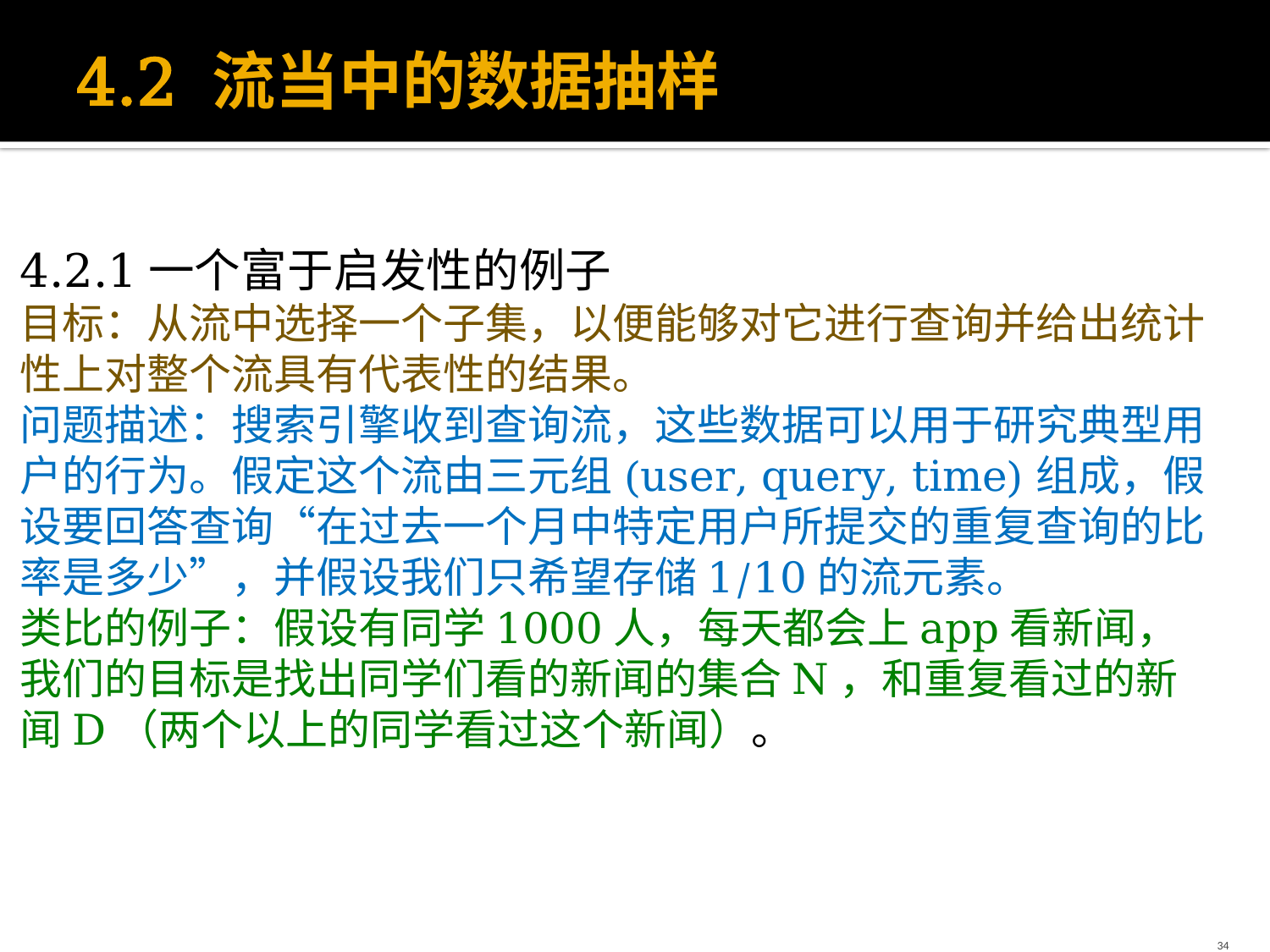

# 4.2 流当中的数据抽样
4.2.1一个富于启发性的例子
目标：从流中选择一个子集，以便能够对它进行查询并给出统计性上对整个流具有代表性的结果。
问题描述：搜索引擎收到查询流，这些数据可以用于研究典型用户的行为。假定这个流由三元组(user, query, time)组成，假设要回答查询“在过去一个月中特定用户所提交的重复查询的比率是多少”，并假设我们只希望存储1/10的流元素。
类比的例子：假设有同学1000人，每天都会上app看新闻，我们的目标是找出同学们看的新闻的集合N，和重复看过的新闻D（两个以上的同学看过这个新闻）。
34